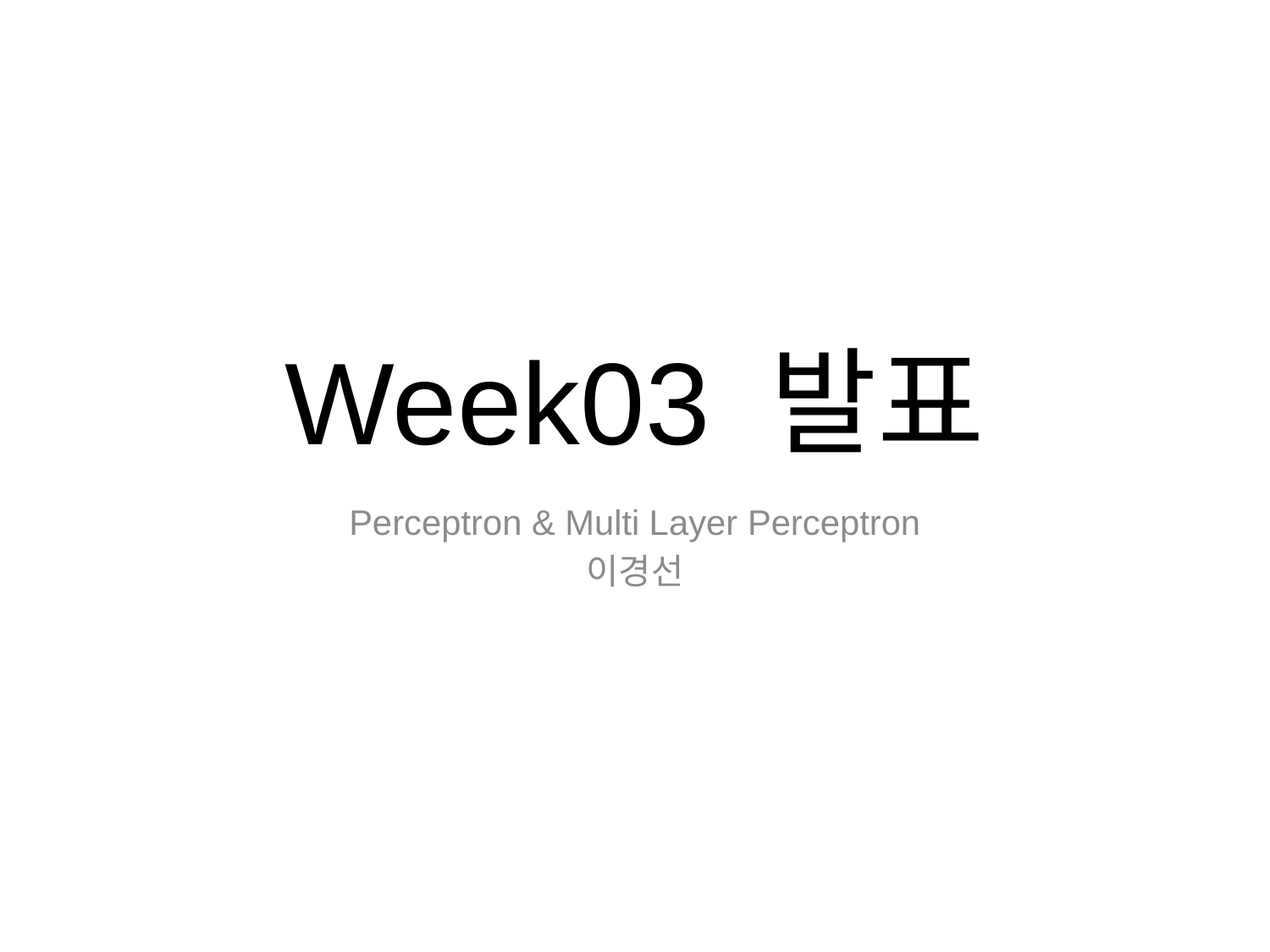

# Week03 발표
Perceptron & Multi Layer Perceptron
이경선